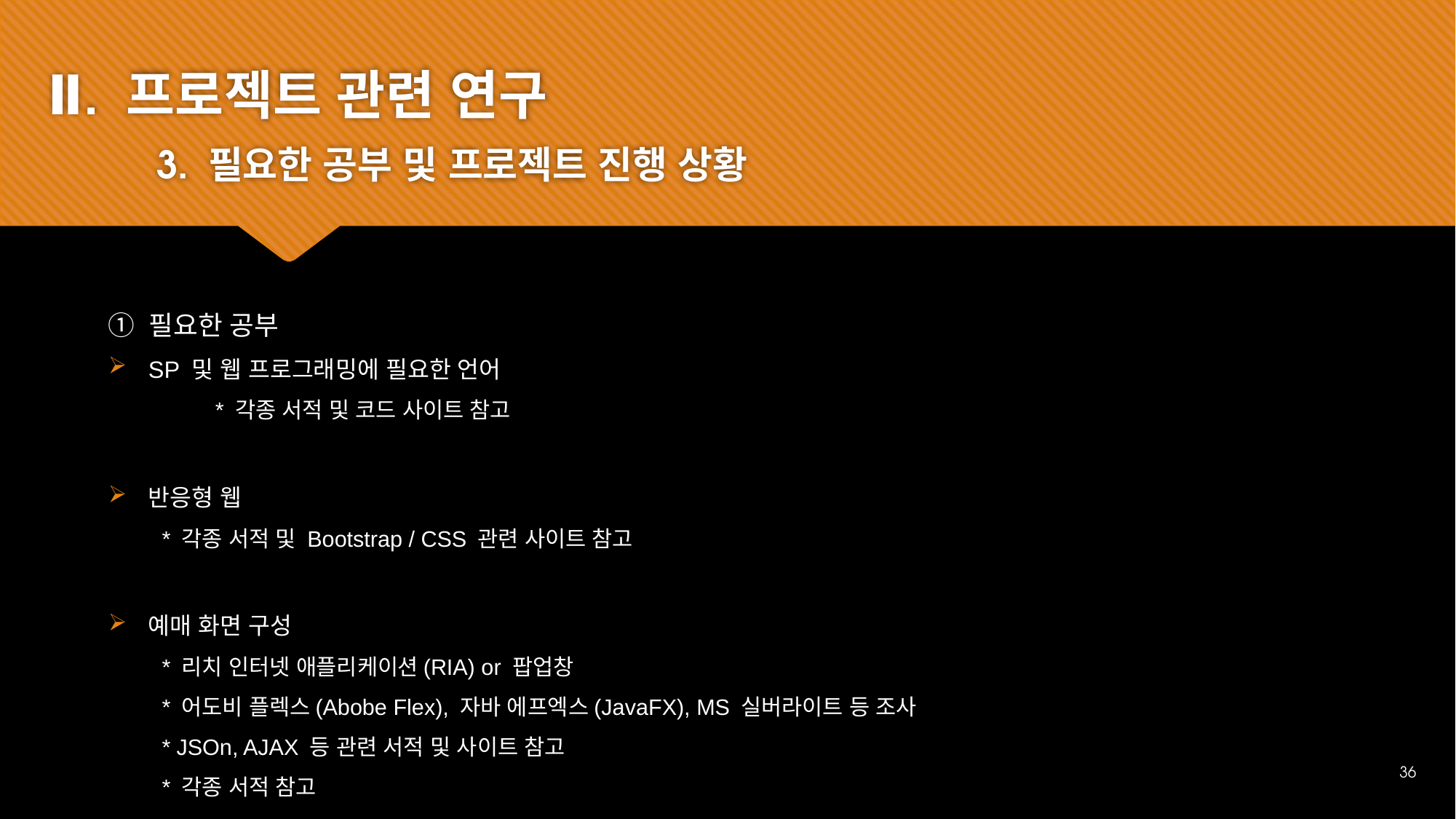

Ⅱ. 프로젝트 관련 연구
	3. 필요한 공부 및 프로젝트 진행 상황
① 필요한 공부
SP 및 웹 프로그래밍에 필요한 언어
	* 각종 서적 및 코드 사이트 참고

반응형 웹
* 각종 서적 및 Bootstrap / CSS 관련 사이트 참고

예매 화면 구성
* 리치 인터넷 애플리케이션(RIA) or 팝업창
* 어도비 플렉스(Abobe Flex), 자바 에프엑스(JavaFX), MS 실버라이트 등 조사
* JSOn, AJAX 등 관련 서적 및 사이트 참고
* 각종 서적 참고

36